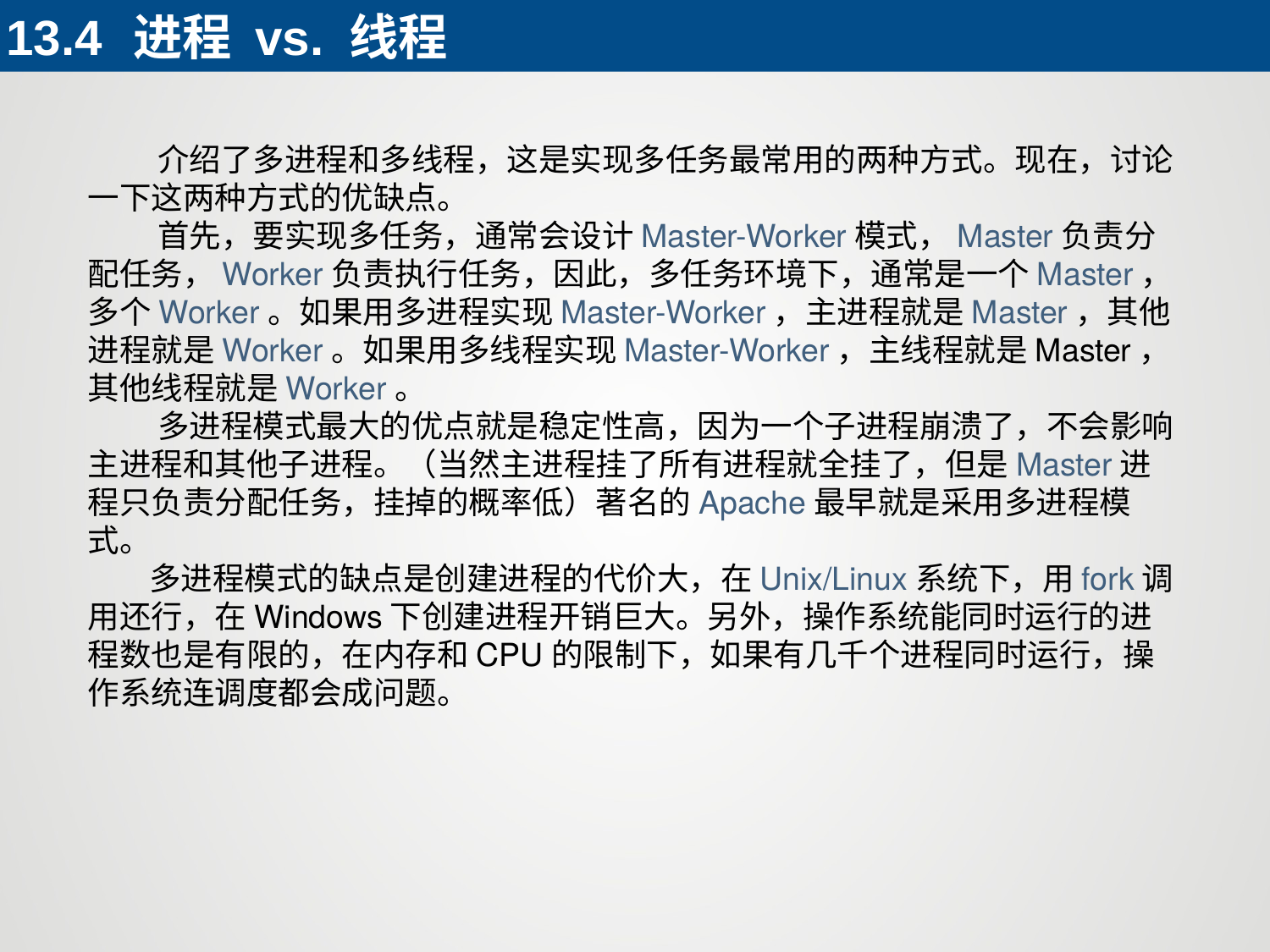

13.4	进程 vs. 线程
       介绍了多进程和多线程，这是实现多任务最常用的两种方式。现在，讨论一下这两种方式的优缺点。
       首先，要实现多任务，通常会设计Master-Worker模式，Master负责分配任务，Worker负责执行任务，因此，多任务环境下，通常是一个Master，多个Worker。如果用多进程实现Master-Worker，主进程就是Master，其他进程就是Worker。如果用多线程实现Master-Worker，主线程就是Master，其他线程就是Worker。
       多进程模式最大的优点就是稳定性高，因为一个子进程崩溃了，不会影响主进程和其他子进程。（当然主进程挂了所有进程就全挂了，但是Master进程只负责分配任务，挂掉的概率低）著名的Apache最早就是采用多进程模式。
      多进程模式的缺点是创建进程的代价大，在Unix/Linux系统下，用fork调用还行，在Windows下创建进程开销巨大。另外，操作系统能同时运行的进程数也是有限的，在内存和CPU的限制下，如果有几千个进程同时运行，操作系统连调度都会成问题。